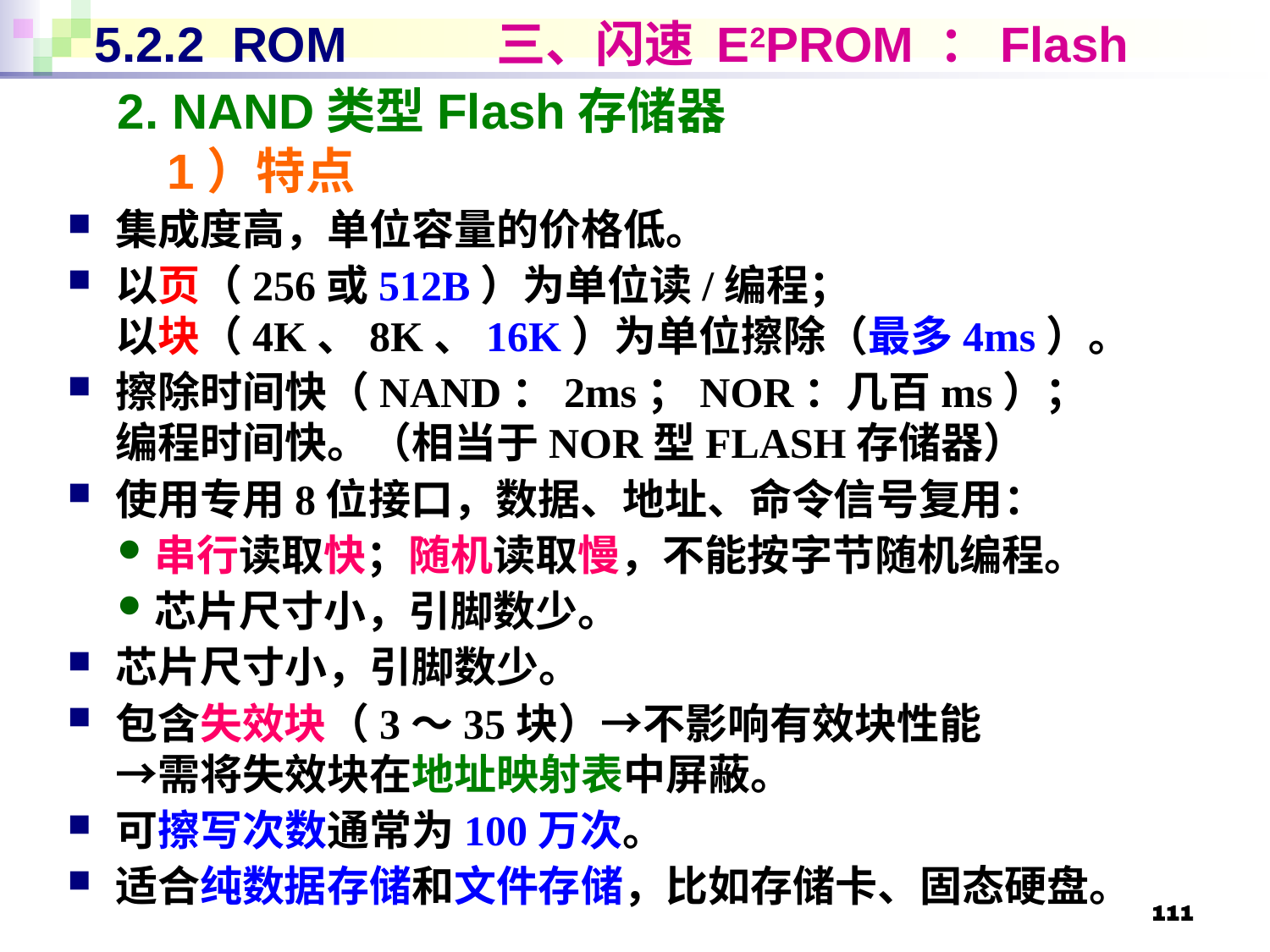

# 5.2.2  ROM          三、闪速 E2PROM ：Flash
2. NAND类型Flash存储器
1）特点
集成度高，单位容量的价格低。
以页（256或512B）为单位读/编程；
以块（4K、8K、16K）为单位擦除（最多4ms）。
擦除时间快（NAND：2ms；NOR：几百ms）；
编程时间快。（相当于NOR型FLASH存储器）
使用专用8位接口，数据、地址、命令信号复用：
串行读取快；随机读取慢，不能按字节随机编程。
芯片尺寸小，引脚数少。
芯片尺寸小，引脚数少。
包含失效块（3～35块）→不影响有效块性能
→需将失效块在地址映射表中屏蔽。
可擦写次数通常为100万次。
适合纯数据存储和文件存储，比如存储卡、固态硬盘。
111